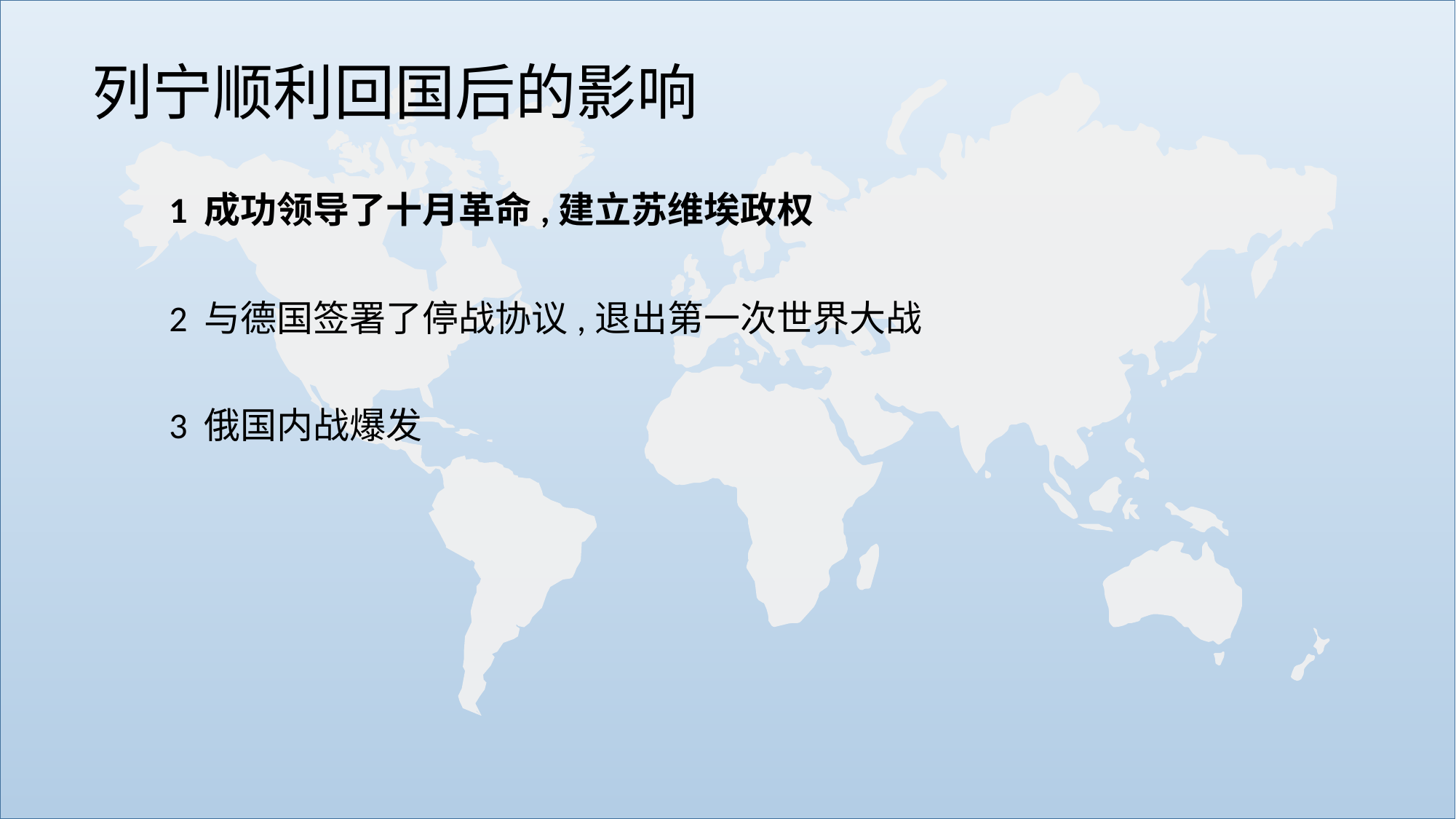

列宁顺利回国后的影响
1 成功领导了十月革命,建立苏维埃政权
2 与德国签署了停战协议,退出第一次世界大战
3 俄国内战爆发